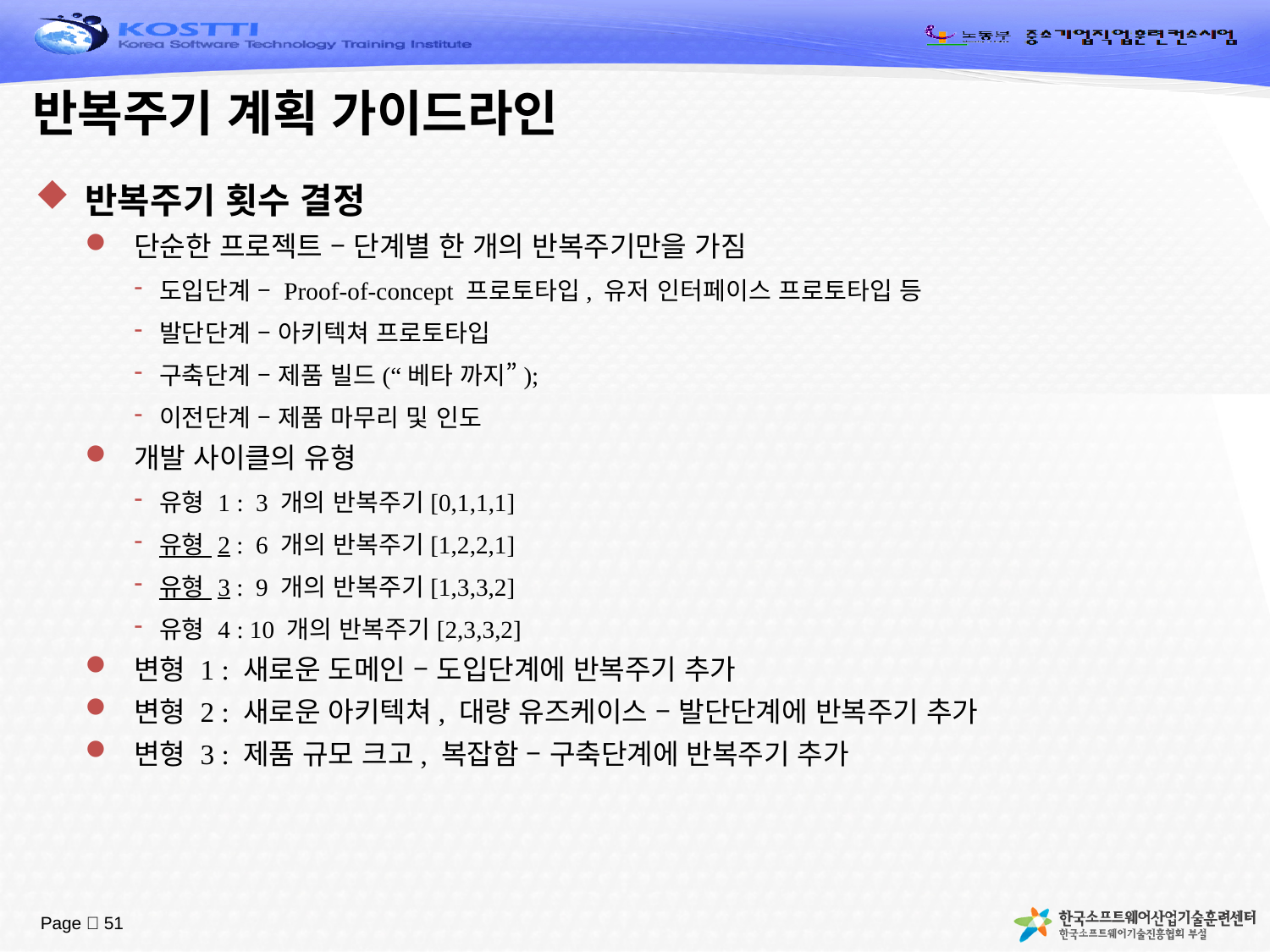

# 반복주기 계획 가이드라인
반복주기 횟수 결정
단순한 프로젝트 – 단계별 한 개의 반복주기만을 가짐
도입단계 – Proof-of-concept 프로토타입, 유저 인터페이스 프로토타입 등
발단단계 – 아키텍쳐 프로토타입
구축단계 – 제품 빌드(“베타 까지”);
이전단계 – 제품 마무리 및 인도
개발 사이클의 유형
유형 1 :  3 개의 반복주기[0,1,1,1]
유형 2 :  6 개의 반복주기[1,2,2,1]
유형 3 :  9 개의 반복주기[1,3,3,2]
유형 4 : 10 개의 반복주기[2,3,3,2]
변형 1 : 새로운 도메인 – 도입단계에 반복주기 추가
변형 2 : 새로운 아키텍쳐, 대량 유즈케이스 – 발단단계에 반복주기 추가
변형 3 : 제품 규모 크고, 복잡함 – 구축단계에 반복주기 추가